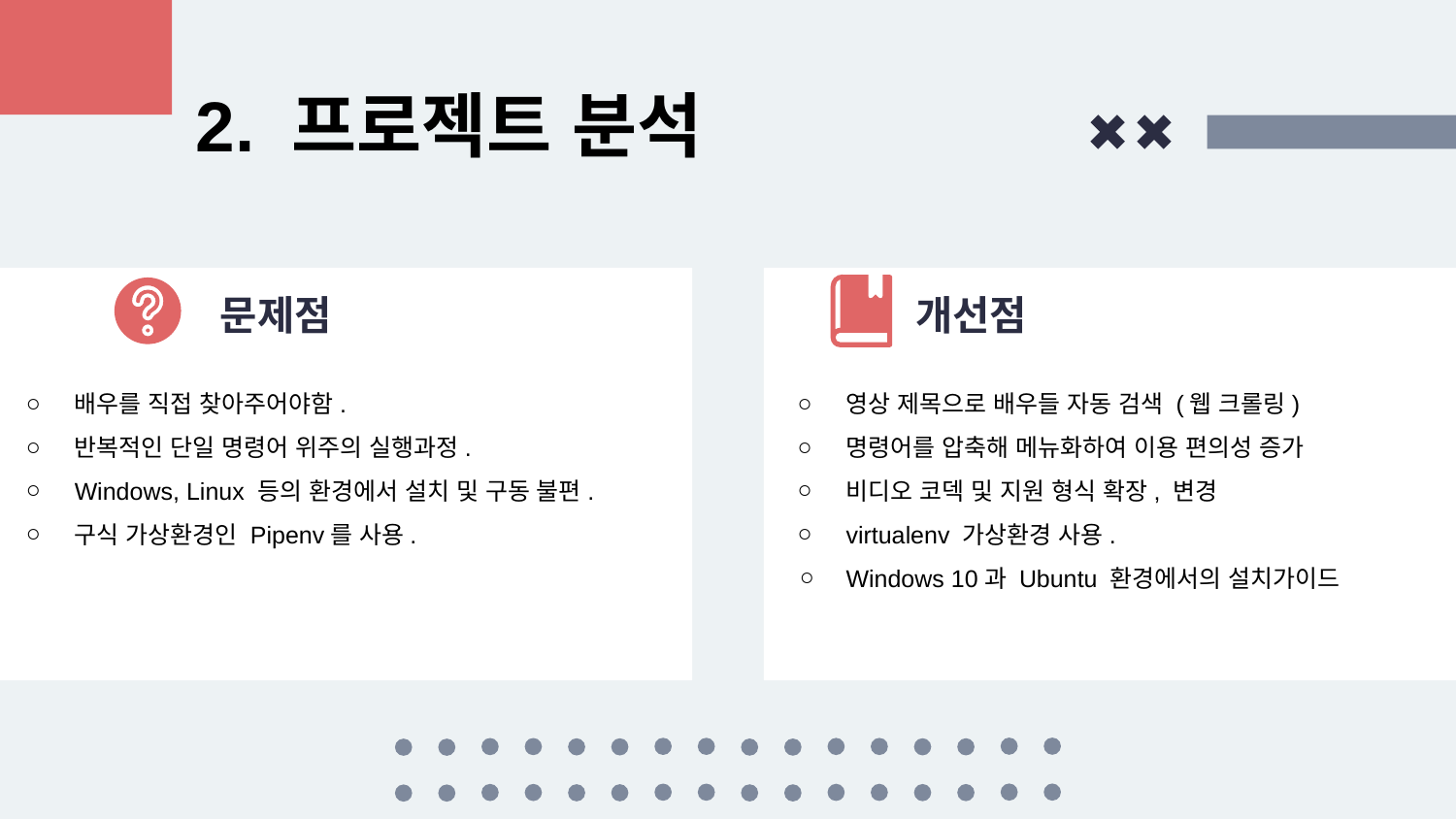

2. 프로젝트 분석

문제점
개선점

배우를 직접 찾아주어야함.
반복적인 단일 명령어 위주의 실행과정.
Windows, Linux 등의 환경에서 설치 및 구동 불편.
구식 가상환경인 Pipenv를 사용.
영상 제목으로 배우들 자동 검색 (웹 크롤링)
명령어를 압축해 메뉴화하여 이용 편의성 증가
비디오 코덱 및 지원 형식 확장, 변경
virtualenv 가상환경 사용.
Windows 10과 Ubuntu 환경에서의 설치가이드